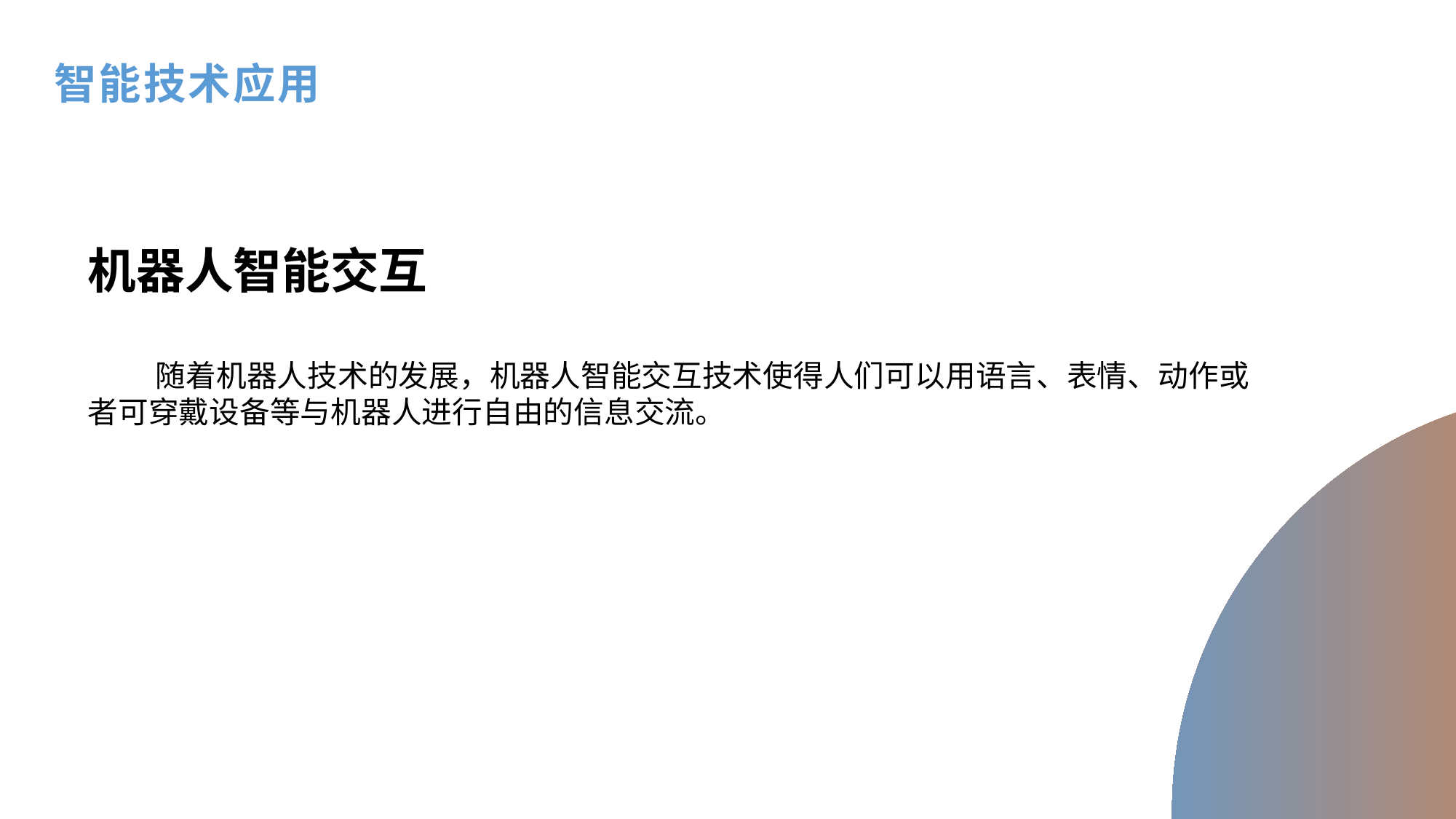

智能技术应用
机器人智能交互

         随着机器人技术的发展，机器人智能交互技术使得人们可以用语言、表情、动作或
者可穿戴设备等与机器人进行自由的信息交流。